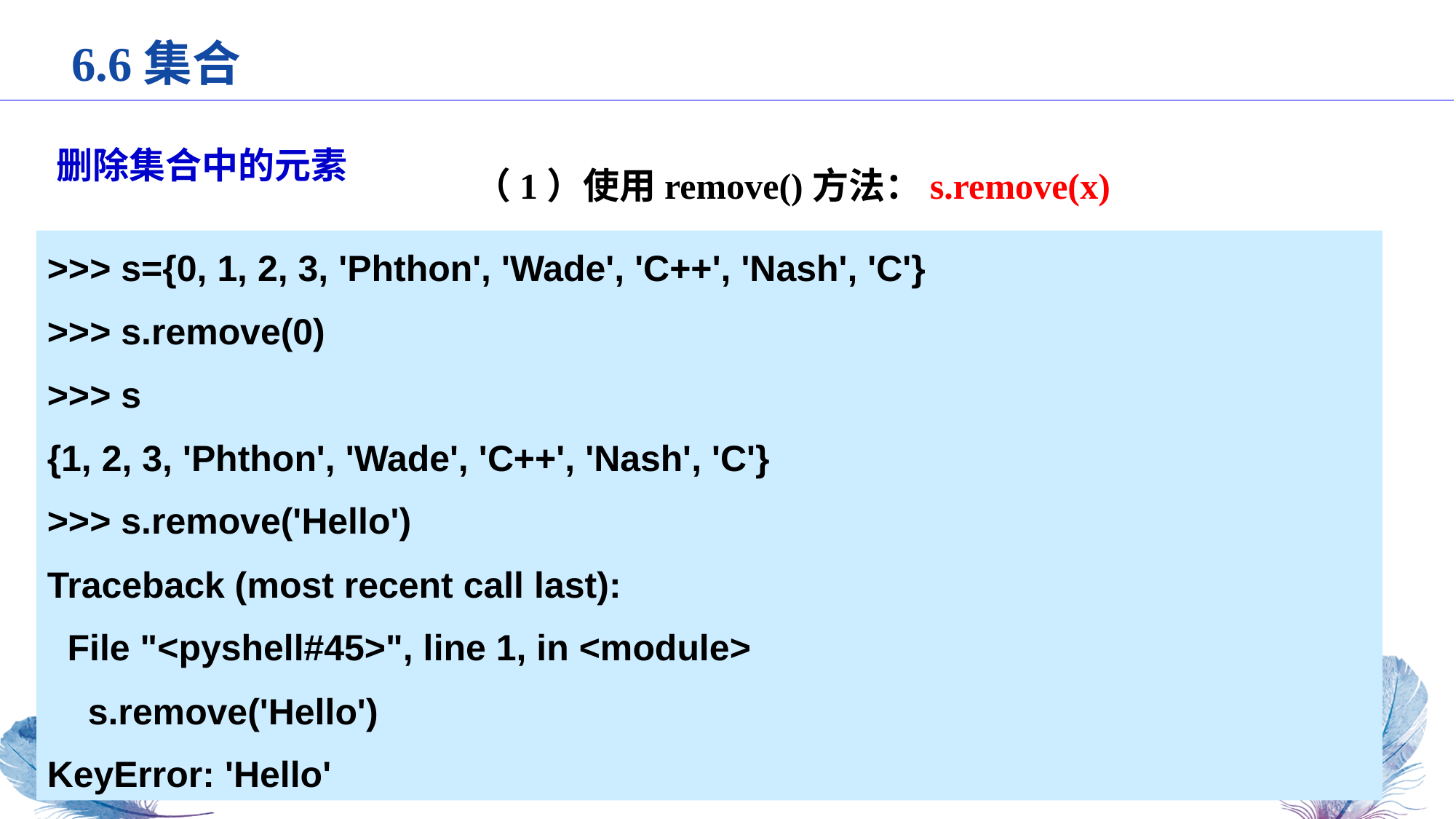

6.6集合
删除集合中的元素
（1）使用remove()方法：s.remove(x)
>>> s={0, 1, 2, 3, 'Phthon', 'Wade', 'C++', 'Nash', 'C'}
>>> s.remove(0)
>>> s
{1, 2, 3, 'Phthon', 'Wade', 'C++', 'Nash', 'C'}
>>> s.remove('Hello')
Traceback (most recent call last):
  File "<pyshell#45>", line 1, in <module>
    s.remove('Hello')
KeyError: 'Hello'